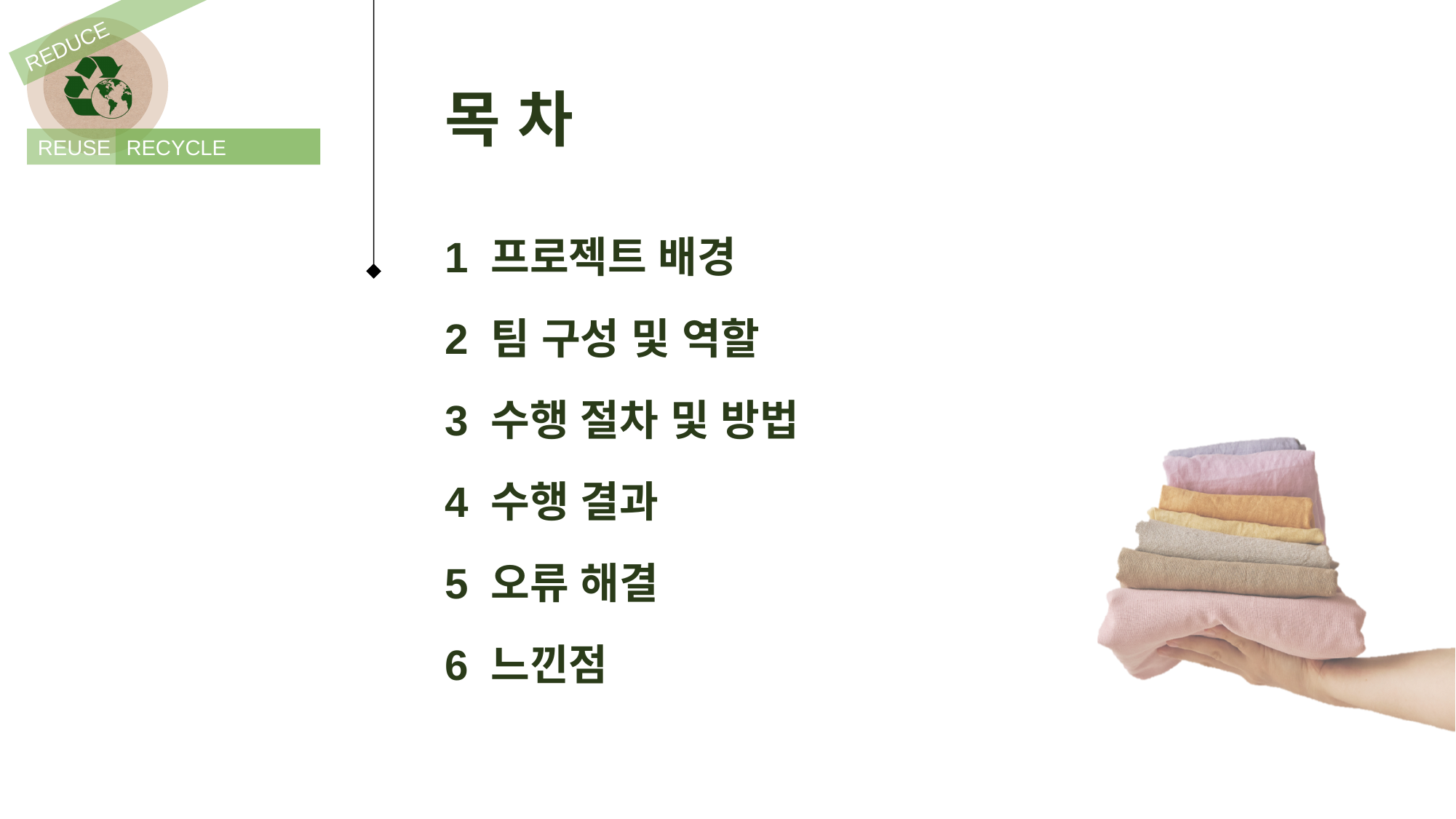

REDUCE

REUSE
RECYCLE
REDUCE

목 차
REUSE
RECYCLE
1 프로젝트 배경

2 팀 구성 및 역할

3 수행 절차 및 방법

4 수행 결과

5 오류 해결

6 느낀점